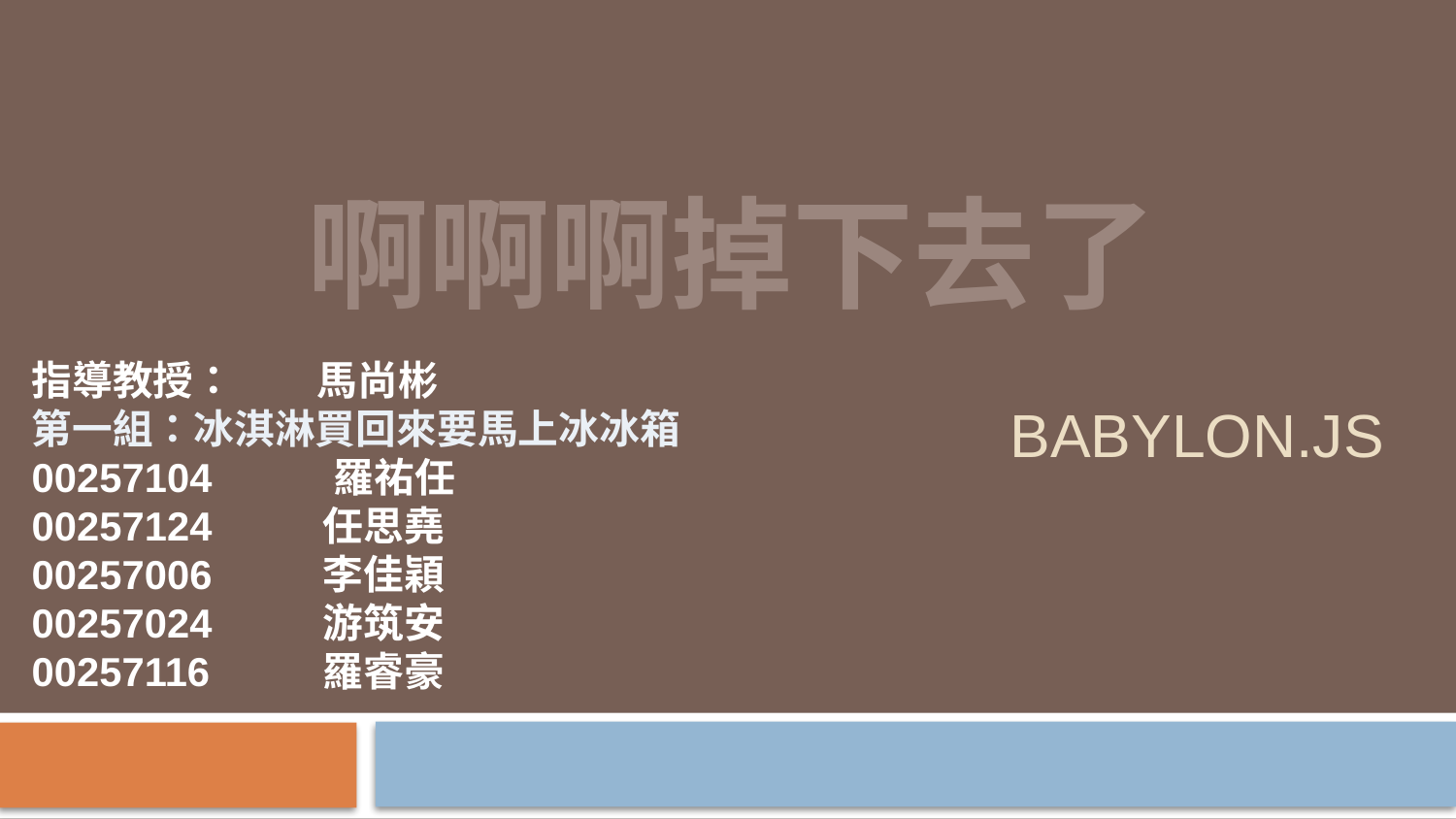

# 啊啊啊掉下去了

                                          Babylon.js
指導教授：         馬尚彬
第一組：冰淇淋買回來要馬上冰冰箱00257104          羅祐任
00257124	任思堯
00257006	李佳穎
00257024	游筑安
00257116	羅睿豪